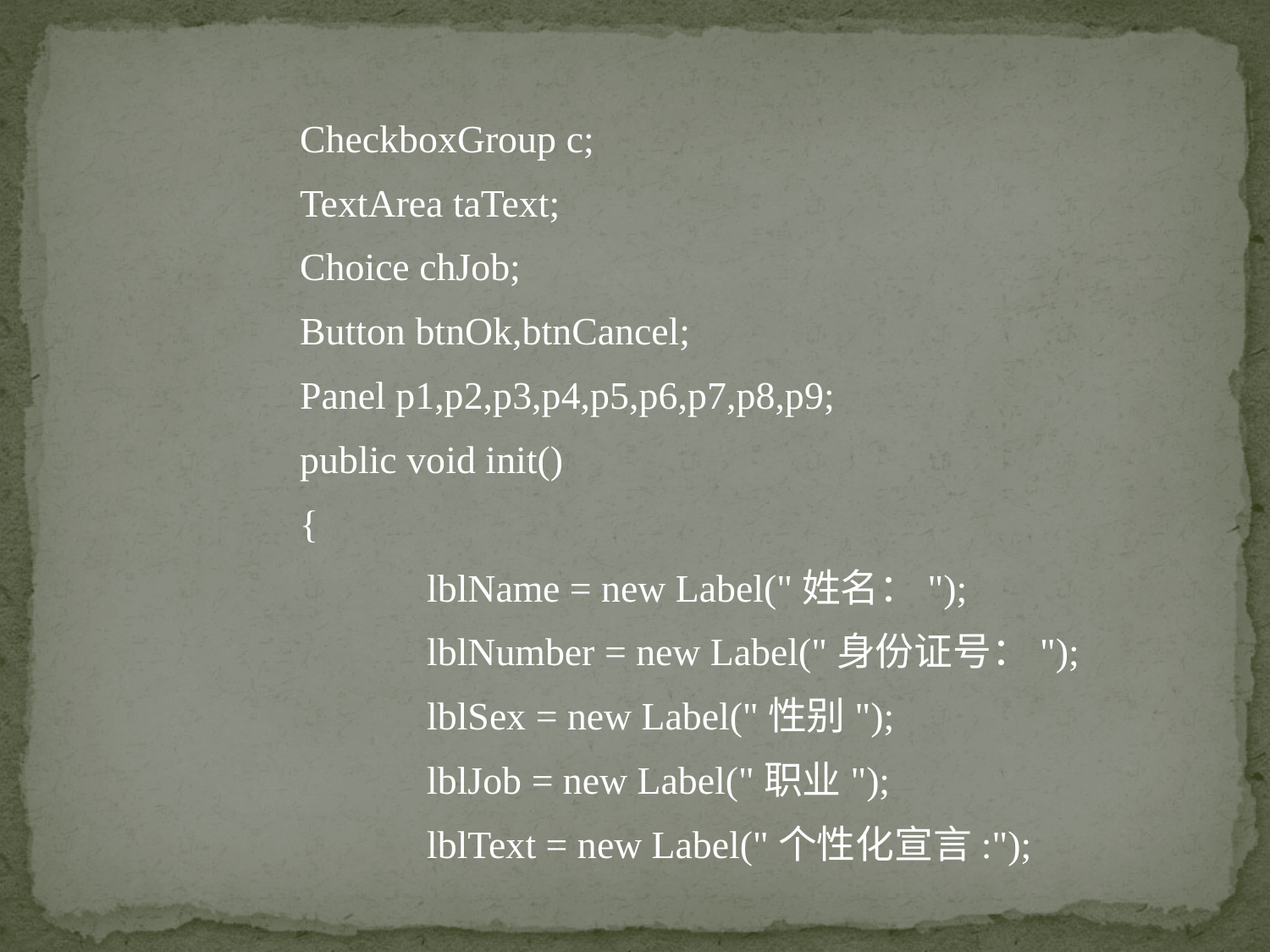

CheckboxGroup c;
    	TextArea taText;
	Choice chJob;
	Button btnOk,btnCancel;
	Panel p1,p2,p3,p4,p5,p6,p7,p8,p9;
	public void init()
	{
		lblName = new Label("姓名：");
		lblNumber = new Label("身份证号：");
		lblSex = new Label("性别");
		lblJob = new Label("职业");
		lblText = new Label("个性化宣言:");